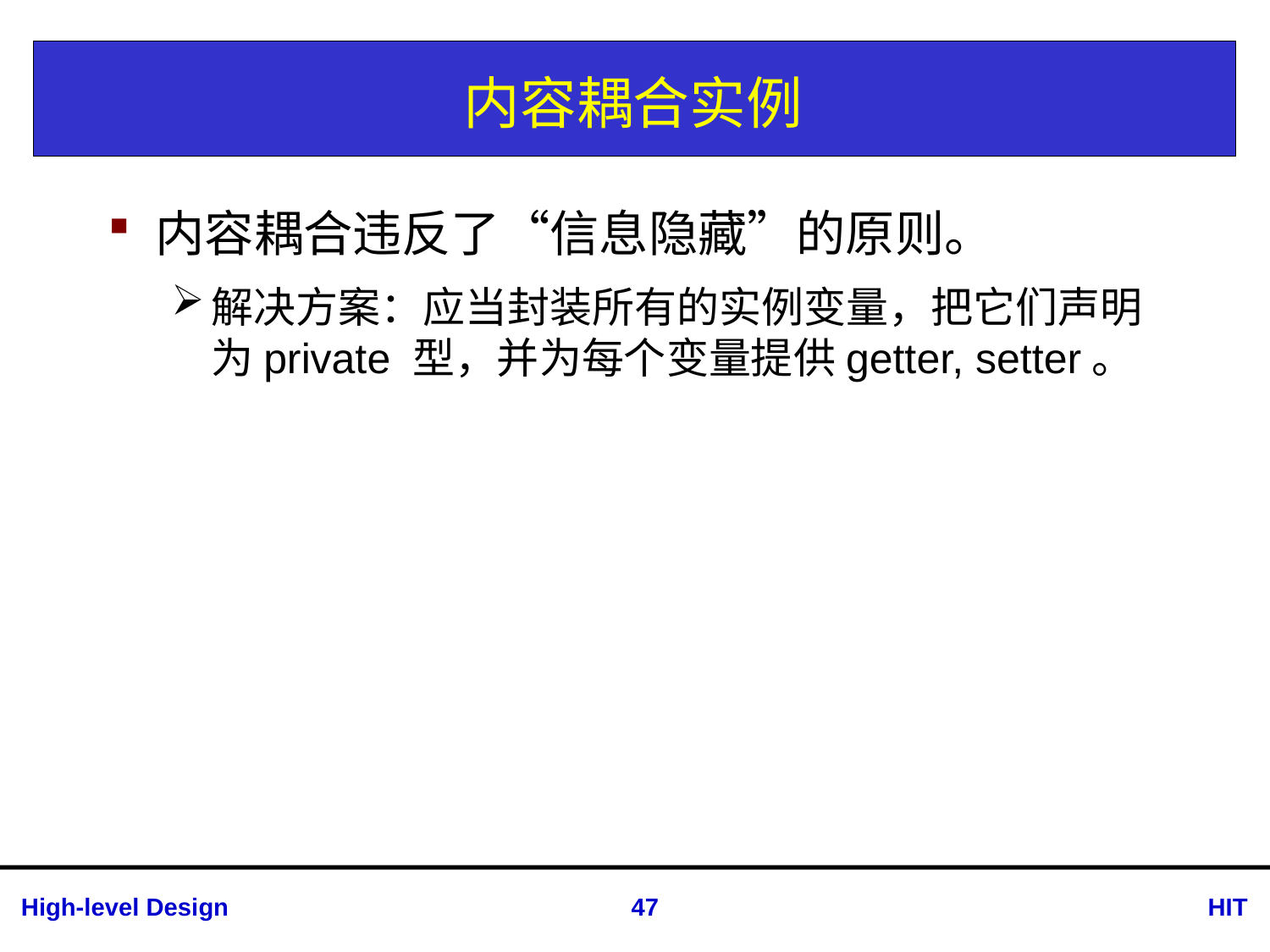

# 内容耦合实例
内容耦合违反了“信息隐藏”的原则。
解决方案：应当封装所有的实例变量，把它们声明为private 型，并为每个变量提供getter, setter。